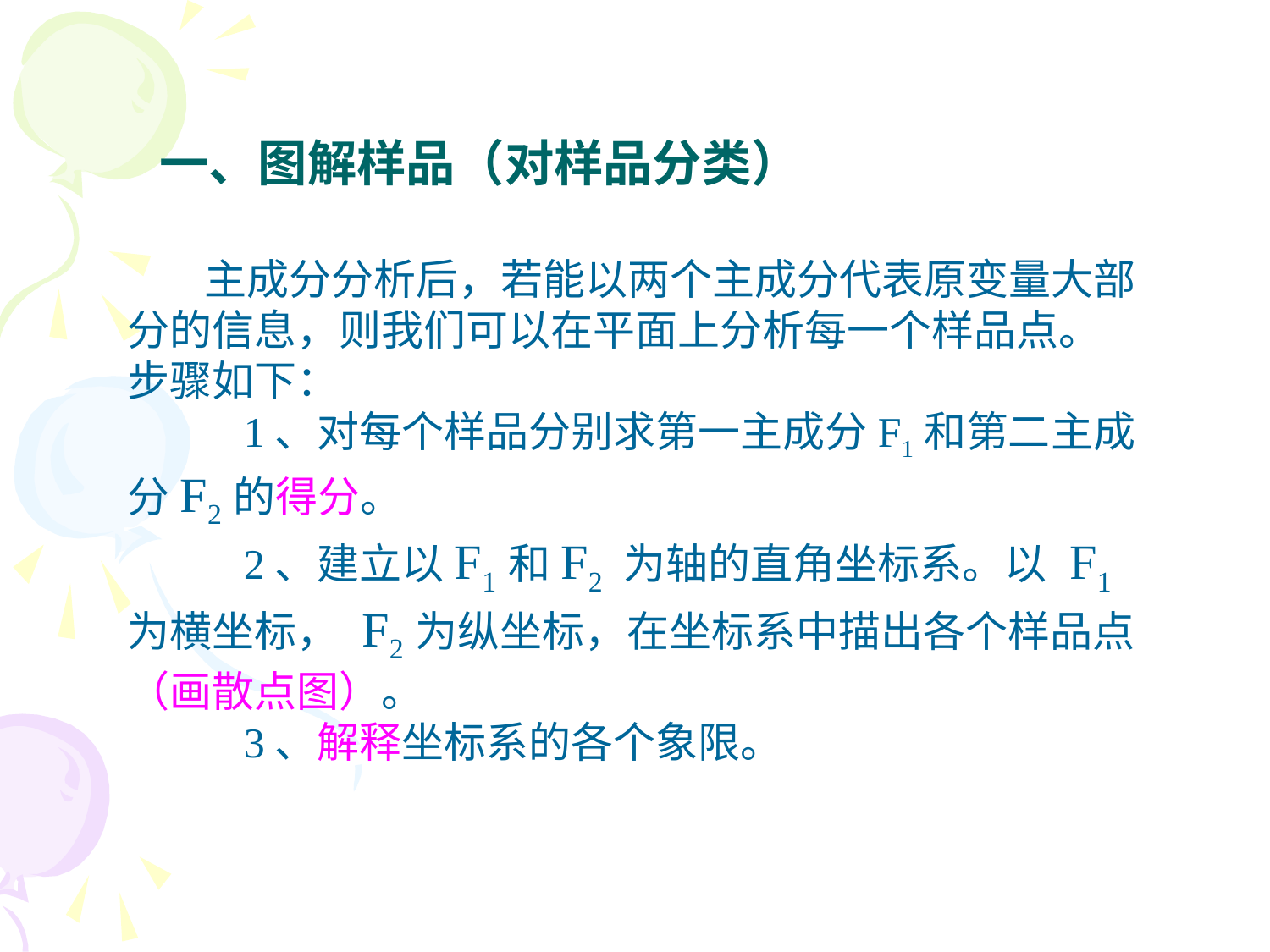

一、图解样品（对样品分类）
       主成分分析后，若能以两个主成分代表原变量大部分的信息，则我们可以在平面上分析每一个样品点。步骤如下：
           1、对每个样品分别求第一主成分F1和第二主成分F2的得分。
           2、建立以F1和F2 为轴的直角坐标系。以 F1为横坐标， F2为纵坐标，在坐标系中描出各个样品点（画散点图）。
           3、解释坐标系的各个象限。